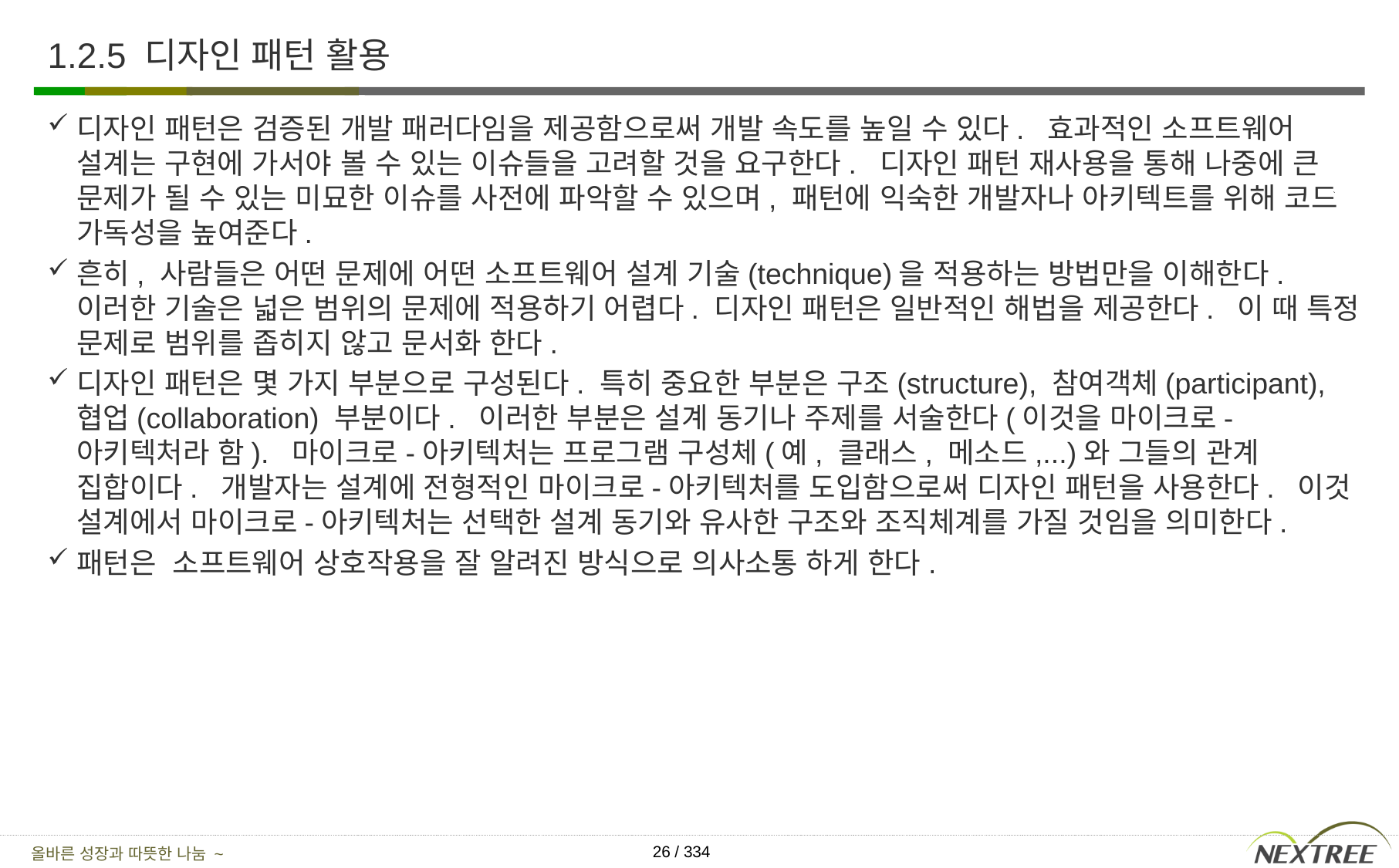

# 1.2.5 디자인 패턴 활용
디자인 패턴은 검증된 개발 패러다임을 제공함으로써 개발 속도를 높일 수 있다.  효과적인 소프트웨어 설계는 구현에 가서야 볼 수 있는 이슈들을 고려할 것을 요구한다.  디자인 패턴 재사용을 통해 나중에 큰 문제가 될 수 있는 미묘한 이슈를 사전에 파악할 수 있으며, 패턴에 익숙한 개발자나 아키텍트를 위해 코드 가독성을 높여준다.
흔히, 사람들은 어떤 문제에 어떤 소프트웨어 설계 기술(technique)을 적용하는 방법만을 이해한다. 이러한 기술은 넓은 범위의 문제에 적용하기 어렵다. 디자인 패턴은 일반적인 해법을 제공한다.  이 때 특정 문제로 범위를 좁히지 않고 문서화 한다.
디자인 패턴은 몇 가지 부분으로 구성된다. 특히 중요한 부분은 구조(structure), 참여객체(participant), 협업(collaboration) 부분이다.  이러한 부분은 설계 동기나 주제를 서술한다(이것을 마이크로-아키텍처라 함).  마이크로-아키텍처는 프로그램 구성체(예, 클래스, 메소드,...)와 그들의 관계 집합이다.  개발자는 설계에 전형적인 마이크로-아키텍처를 도입함으로써 디자인 패턴을 사용한다.  이것 설계에서 마이크로-아키텍처는 선택한 설계 동기와 유사한 구조와 조직체계를 가질 것임을 의미한다.
패턴은  소프트웨어 상호작용을 잘 알려진 방식으로 의사소통 하게 한다.